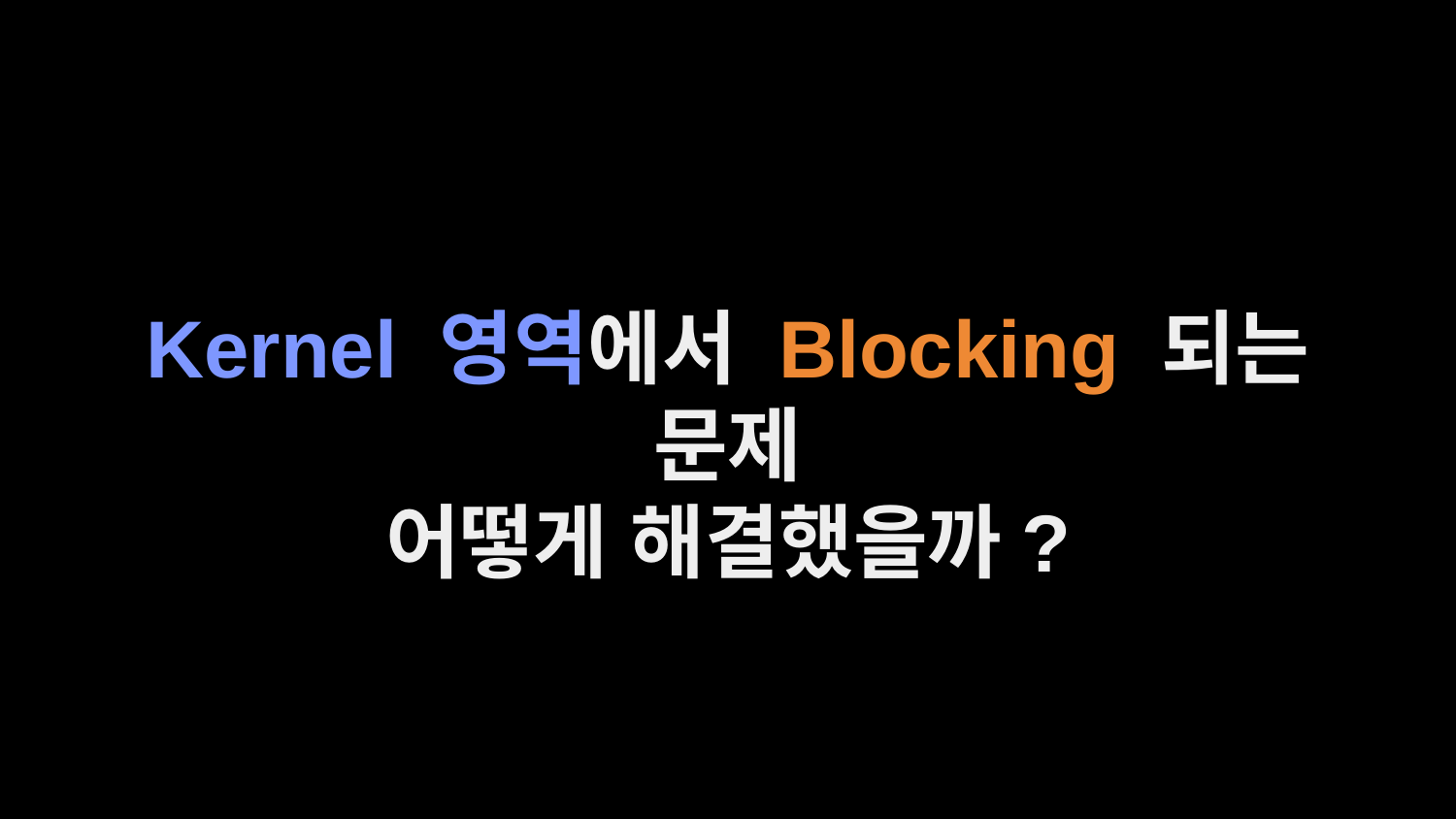

Kernel 영역에서 Blocking 되는 문제
어떻게 해결했을까?